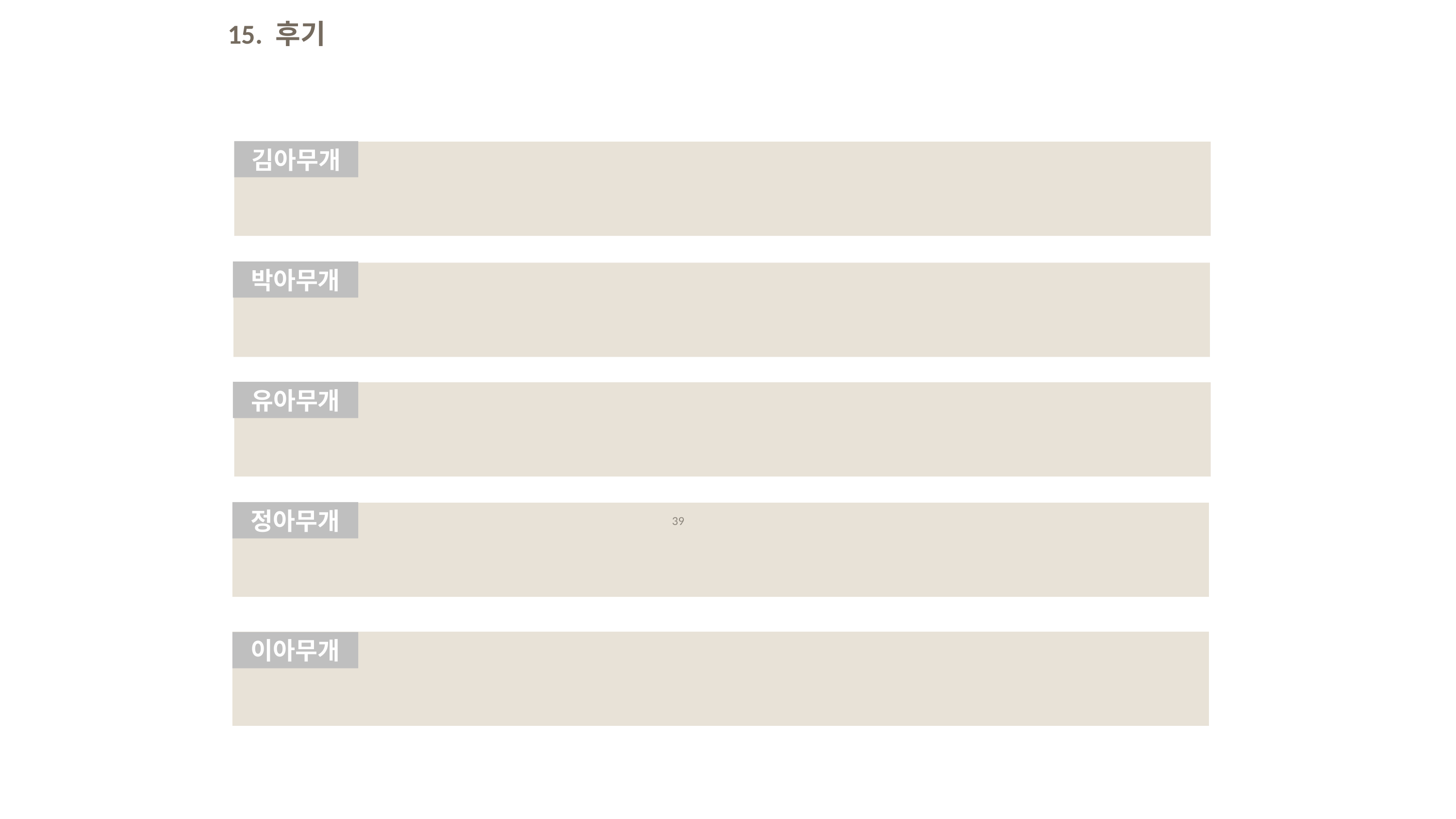

15. 후기
김아무개

박아무개

유아무개

정아무개

39

이아무개